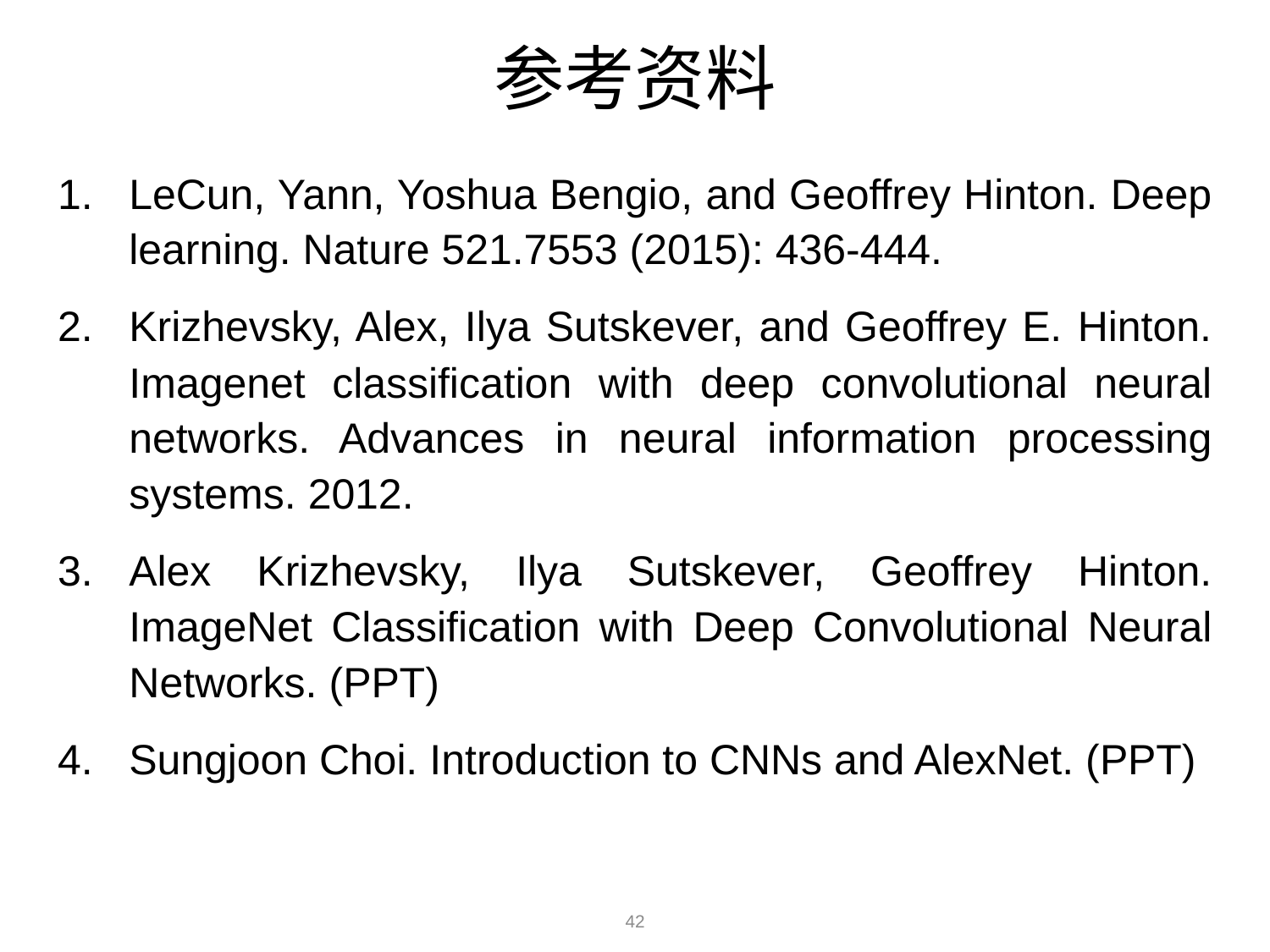

参考资料
LeCun, Yann, Yoshua Bengio, and Geoffrey Hinton. Deep learning. Nature 521.7553 (2015): 436-444.
Krizhevsky, Alex, Ilya Sutskever, and Geoffrey E. Hinton. Imagenet classification with deep convolutional neural networks. Advances in neural information processing systems. 2012.
Alex Krizhevsky, Ilya Sutskever, Geoffrey Hinton. ImageNet Classification with Deep Convolutional Neural Networks. (PPT)
Sungjoon Choi. Introduction to CNNs and AlexNet. (PPT)
42